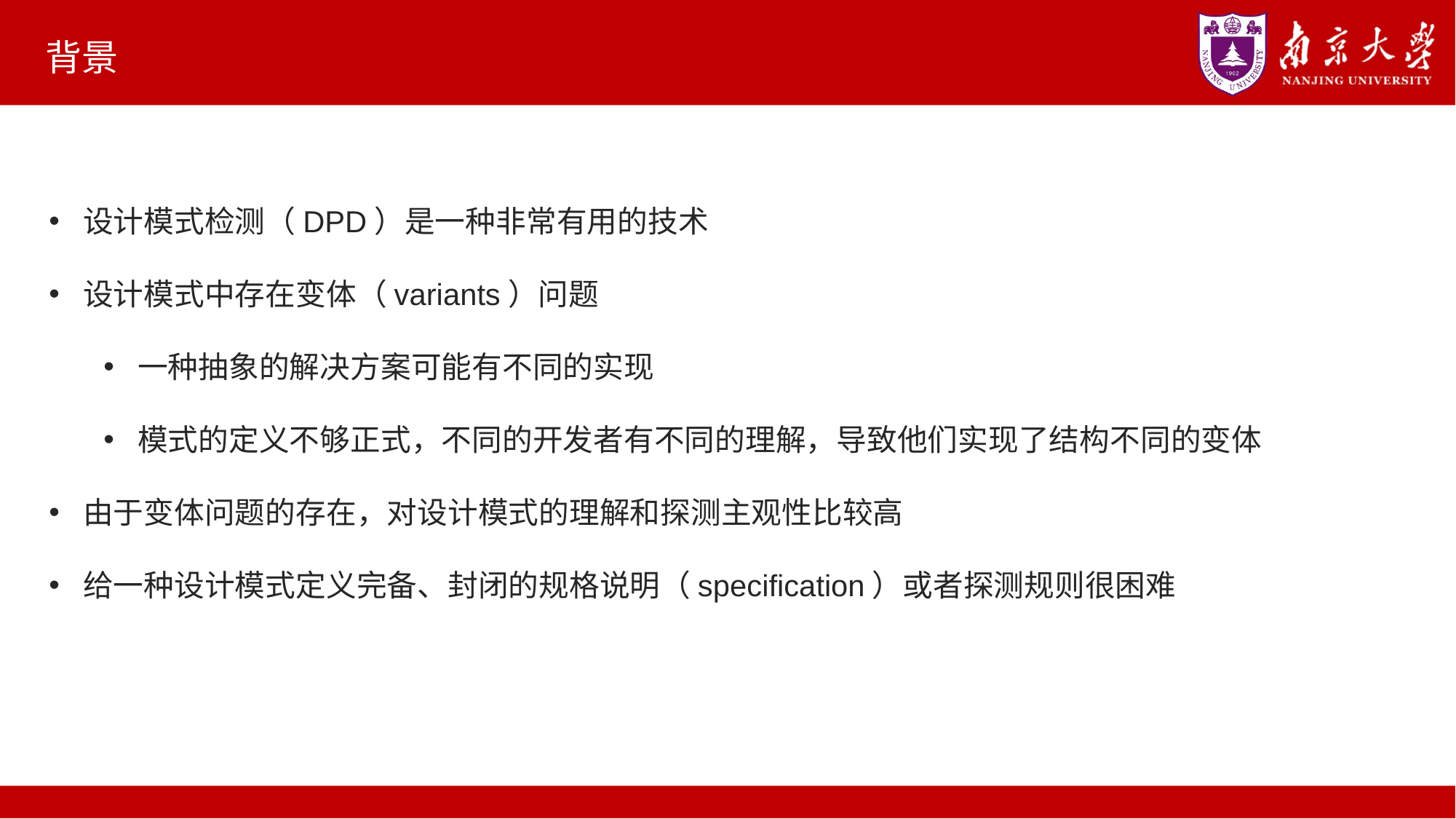

# 背景
设计模式检测（DPD）是一种非常有用的技术
设计模式中存在变体（variants）问题
一种抽象的解决方案可能有不同的实现
模式的定义不够正式，不同的开发者有不同的理解，导致他们实现了结构不同的变体
由于变体问题的存在，对设计模式的理解和探测主观性比较高
给一种设计模式定义完备、封闭的规格说明（specification）或者探测规则很困难